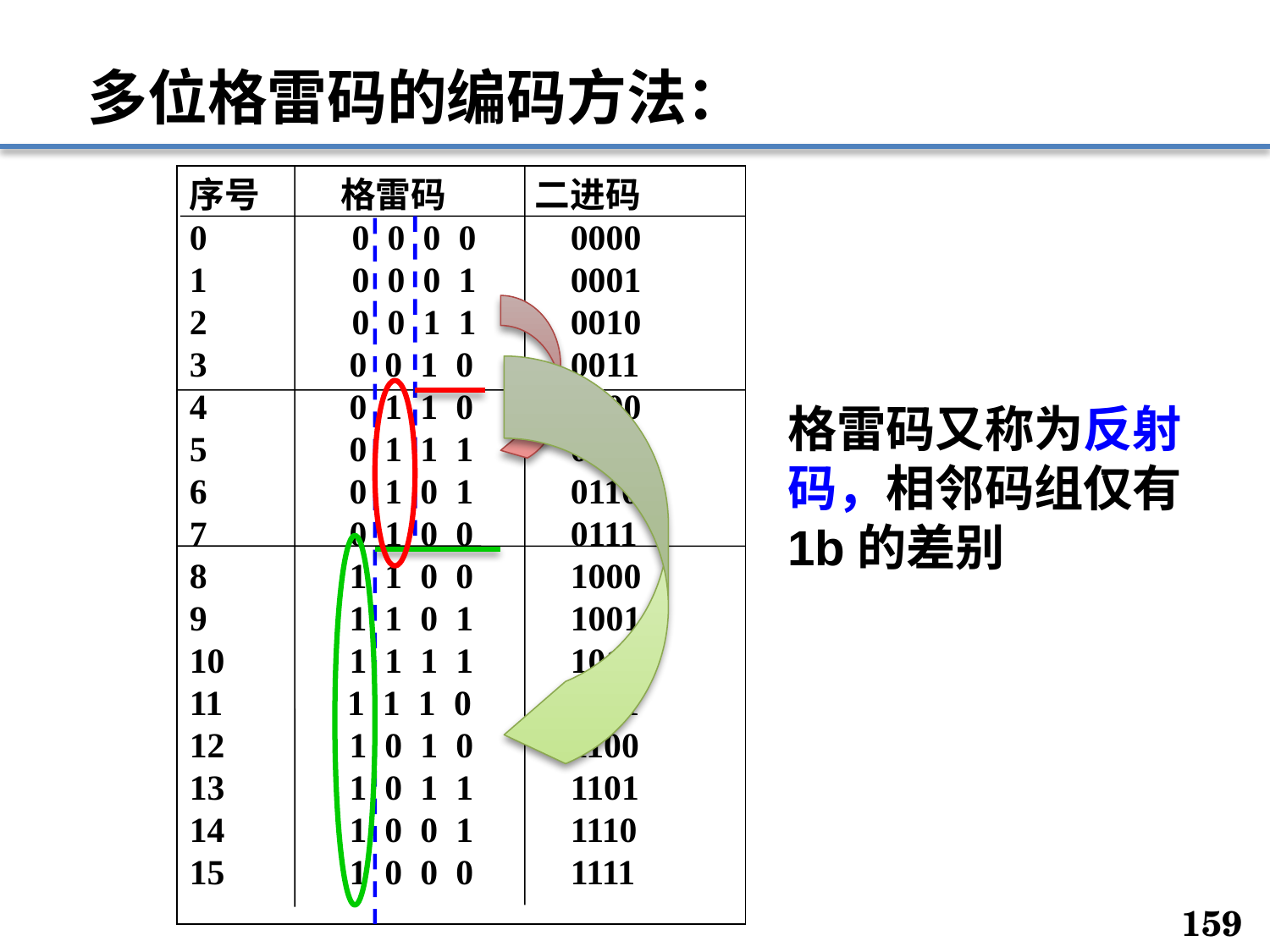

# 多位格雷码的编码方法：
序号          格雷码           二进码
0	    0  0  0  0	0000
1	    0  0  0  1	0001
2	    0  0  1  1	0010
3                0  0  1  0	0011
4                0  1  1  0	0100
5                0  1  1  1	0101
6                0  1  0  1	0110
7                0  1  0  0	0111
8                1  1  0  0	1000
9                1  1  0  1  	1001
10              1  1  1  1 	1010
11              1  1  1  0	1011
12              1  0  1  0	1100
13              1  0  1  1	1101
14              1  0  0  1	1110
15              1  0  0  0	1111

		格雷码又称反射码。

格雷码又称为反射码，相邻码组仅有1b的差别

159